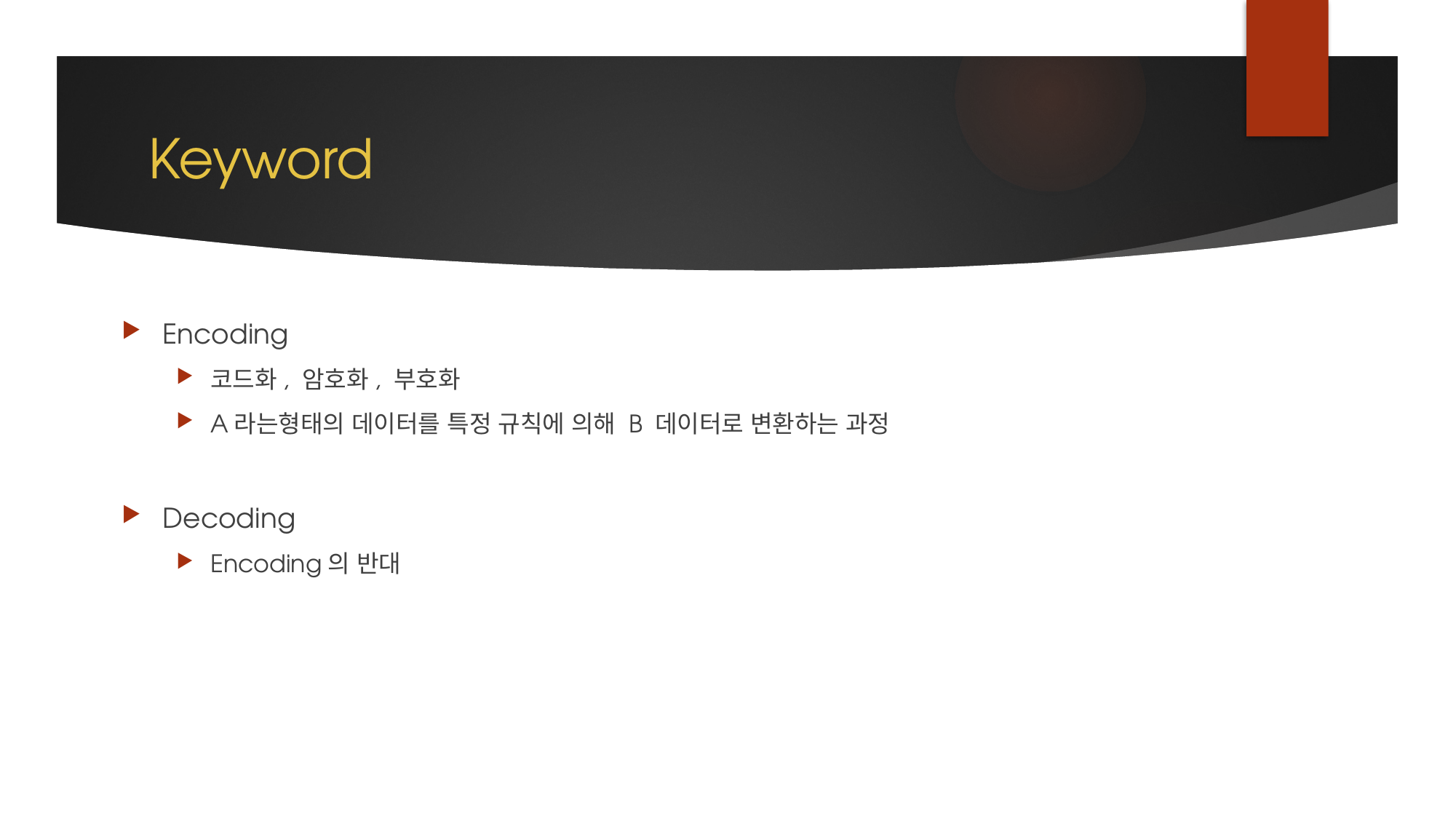

# Keyword
Encoding
코드화, 암호화, 부호화
A라는형태의 데이터를 특정 규칙에 의해 B 데이터로 변환하는 과정

Decoding
Encoding의 반대